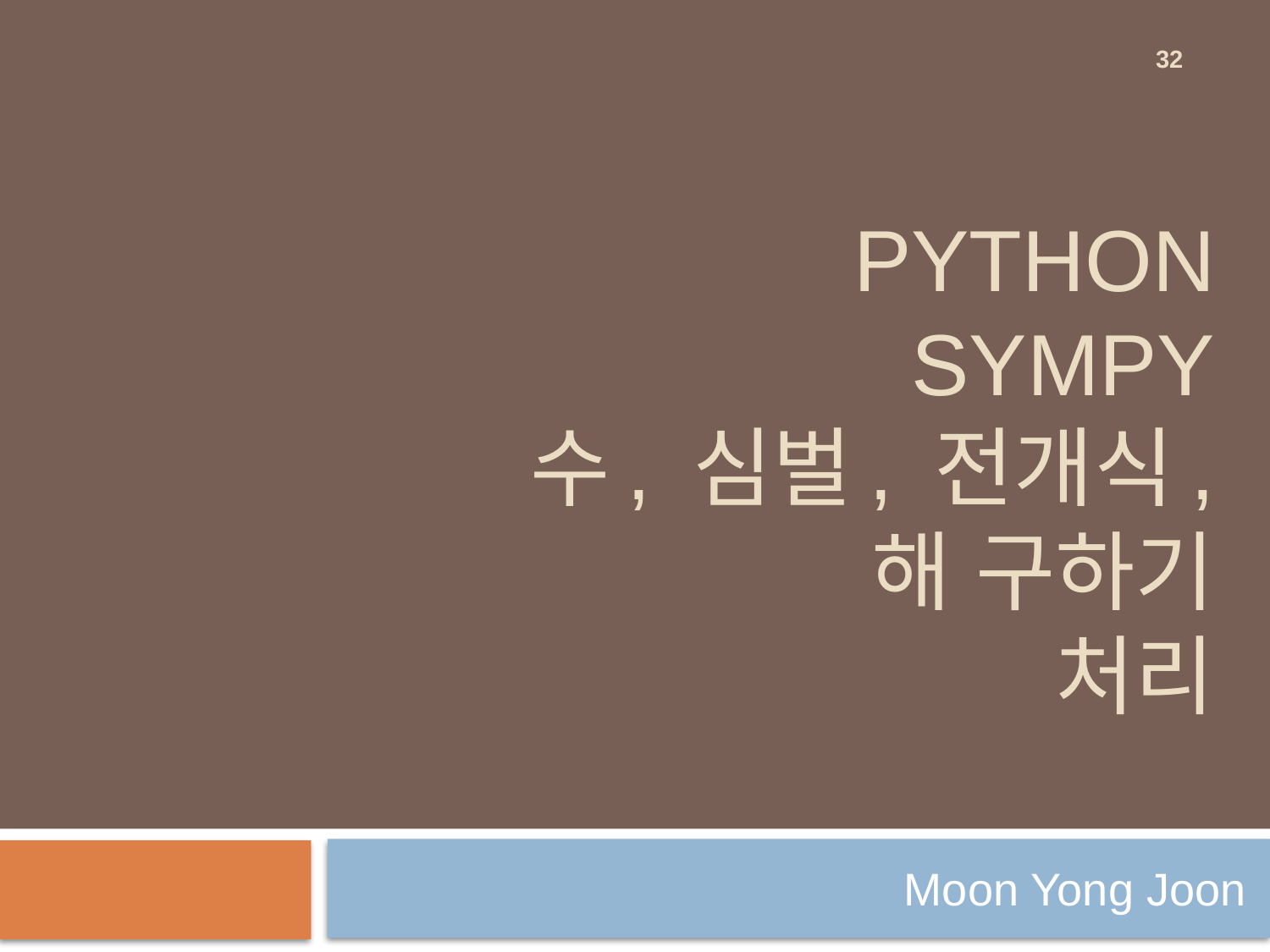

32
# Python sympy 수, 심벌, 전개식, 해 구하기 처리
Moon Yong Joon